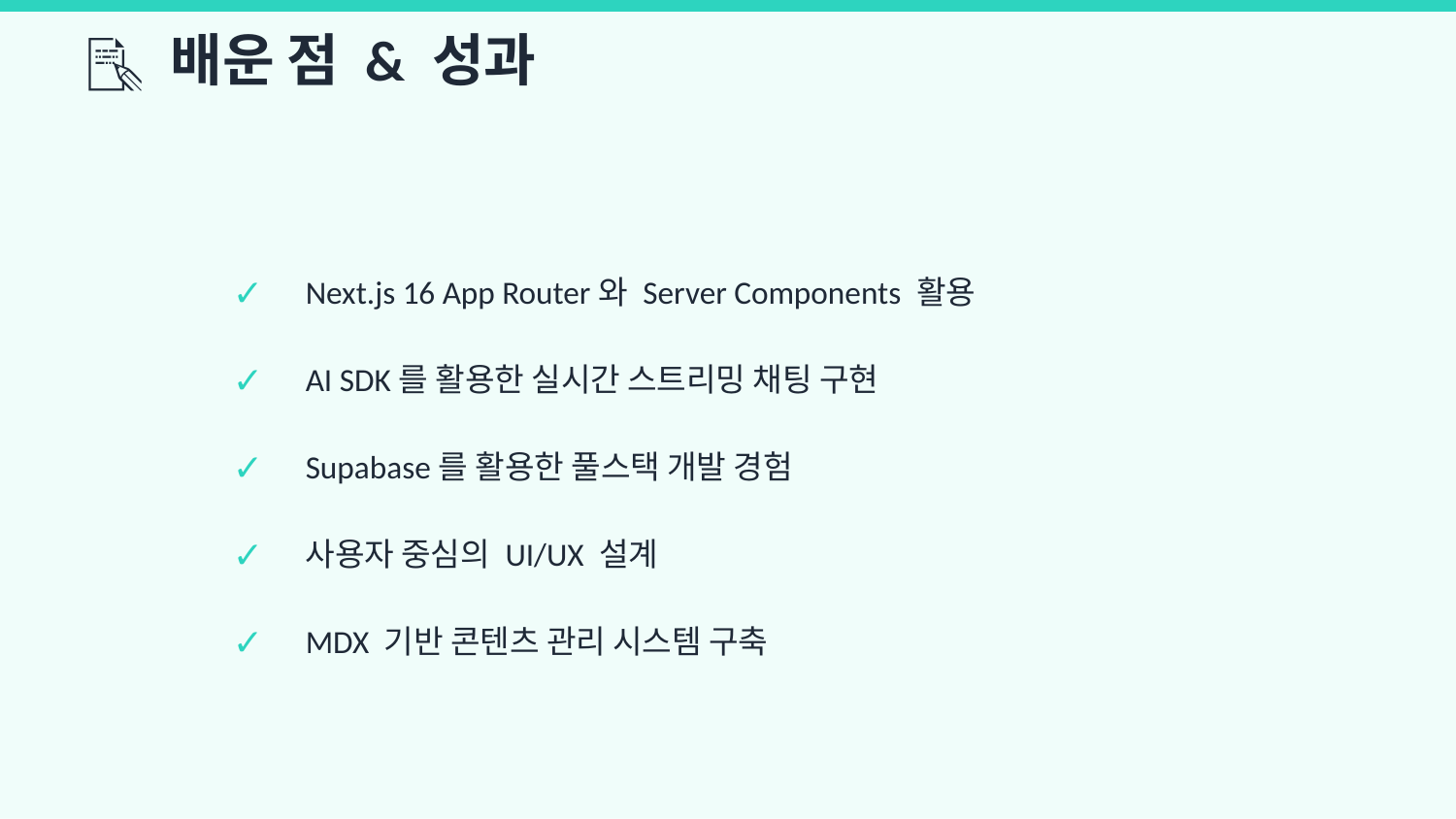

📝 배운 점 & 성과
✓
Next.js 16 App Router와 Server Components 활용
✓
AI SDK를 활용한 실시간 스트리밍 채팅 구현
✓
Supabase를 활용한 풀스택 개발 경험
✓
사용자 중심의 UI/UX 설계
✓
MDX 기반 콘텐츠 관리 시스템 구축